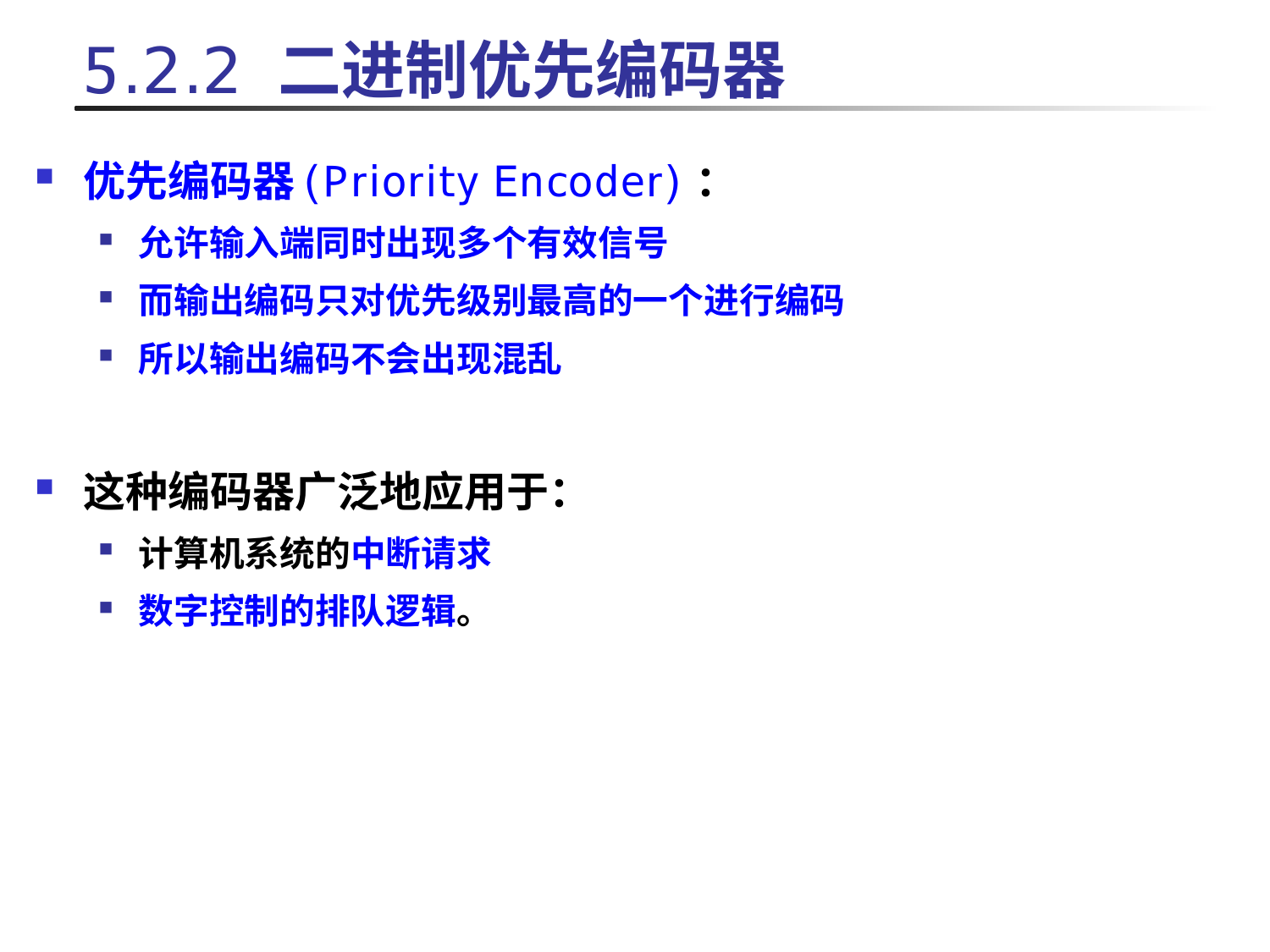

# 5.2.2 二进制优先编码器
优先编码器(Priority Encoder)：
允许输入端同时出现多个有效信号
而输出编码只对优先级别最高的一个进行编码
所以输出编码不会出现混乱

这种编码器广泛地应用于：
计算机系统的中断请求
数字控制的排队逻辑。